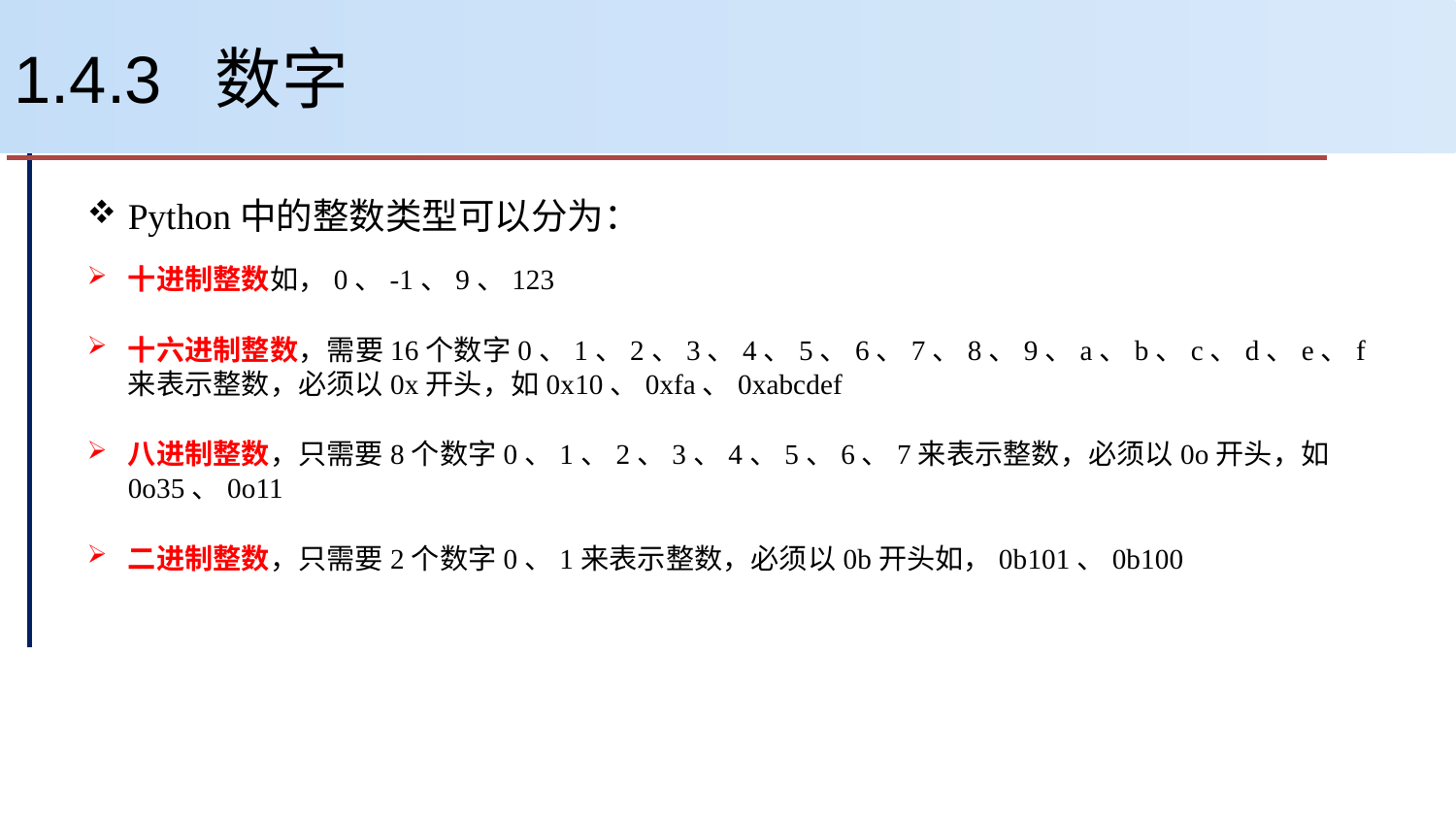

# 1.4.3  数字
Python中的整数类型可以分为：
十进制整数如，0、-1、9、123
十六进制整数，需要16个数字0、1、2、3、4、5、6、7、8、9、a、b、c、d、e、f来表示整数，必须以0x开头，如0x10、0xfa、0xabcdef
八进制整数，只需要8个数字0、1、2、3、4、5、6、7来表示整数，必须以0o开头，如0o35、0o11
二进制整数，只需要2个数字0、1来表示整数，必须以0b开头如，0b101、0b100